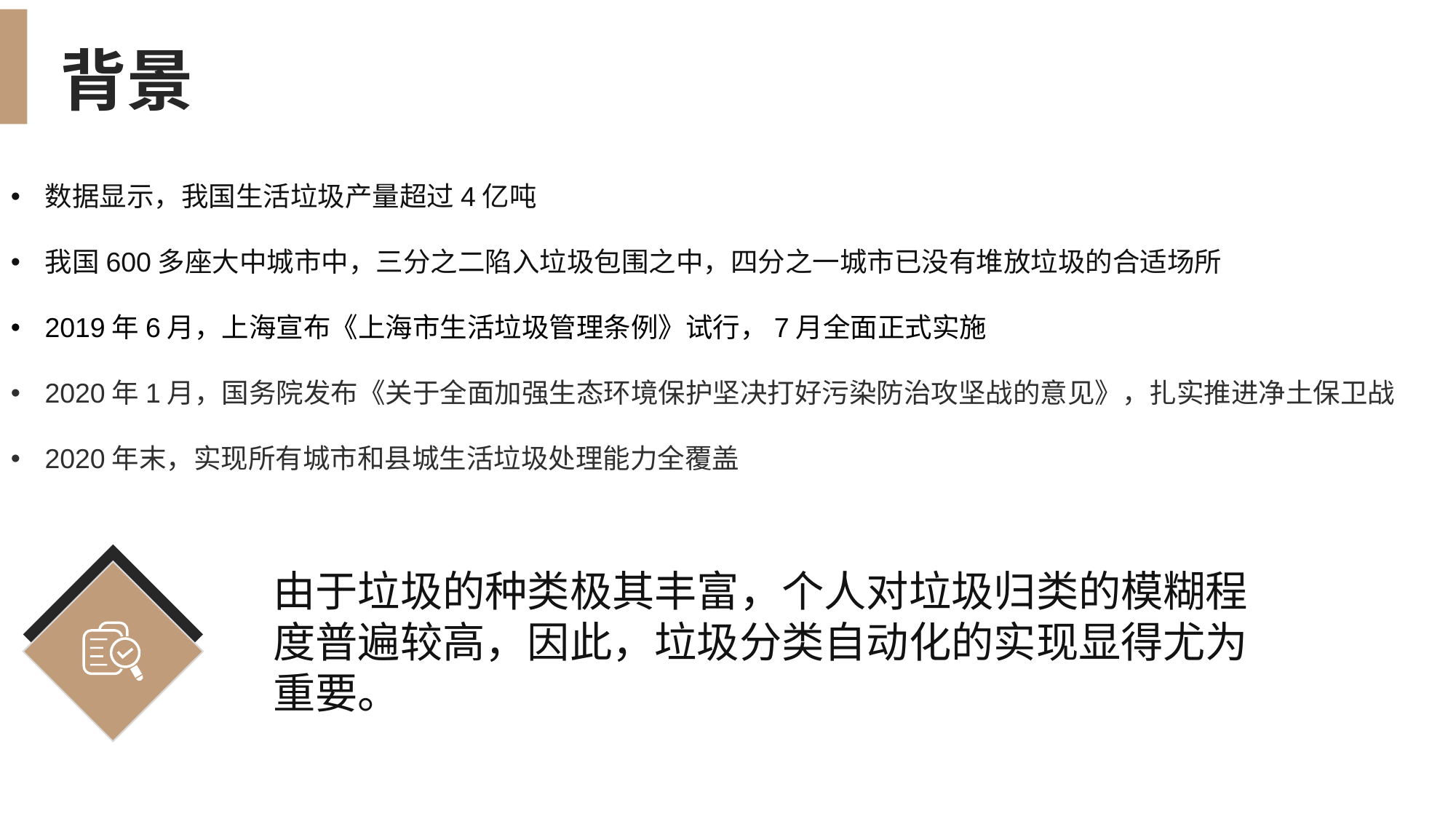

背景
数据显示，我国生活垃圾产量超过4亿吨

我国600多座大中城市中，三分之二陷入垃圾包围之中，四分之一城市已没有堆放垃圾的合适场所

2019年6月，上海宣布《上海市生活垃圾管理条例》试行，7月全面正式实施

2020年1月，国务院发布《关于全面加强生态环境保护坚决打好污染防治攻坚战的意见》，扎实推进净土保卫战

2020年末，实现所有城市和县城生活垃圾处理能力全覆盖
由于垃圾的种类极其丰富，个人对垃圾归类的模糊程度普遍较高，因此，垃圾分类自动化的实现显得尤为重要。